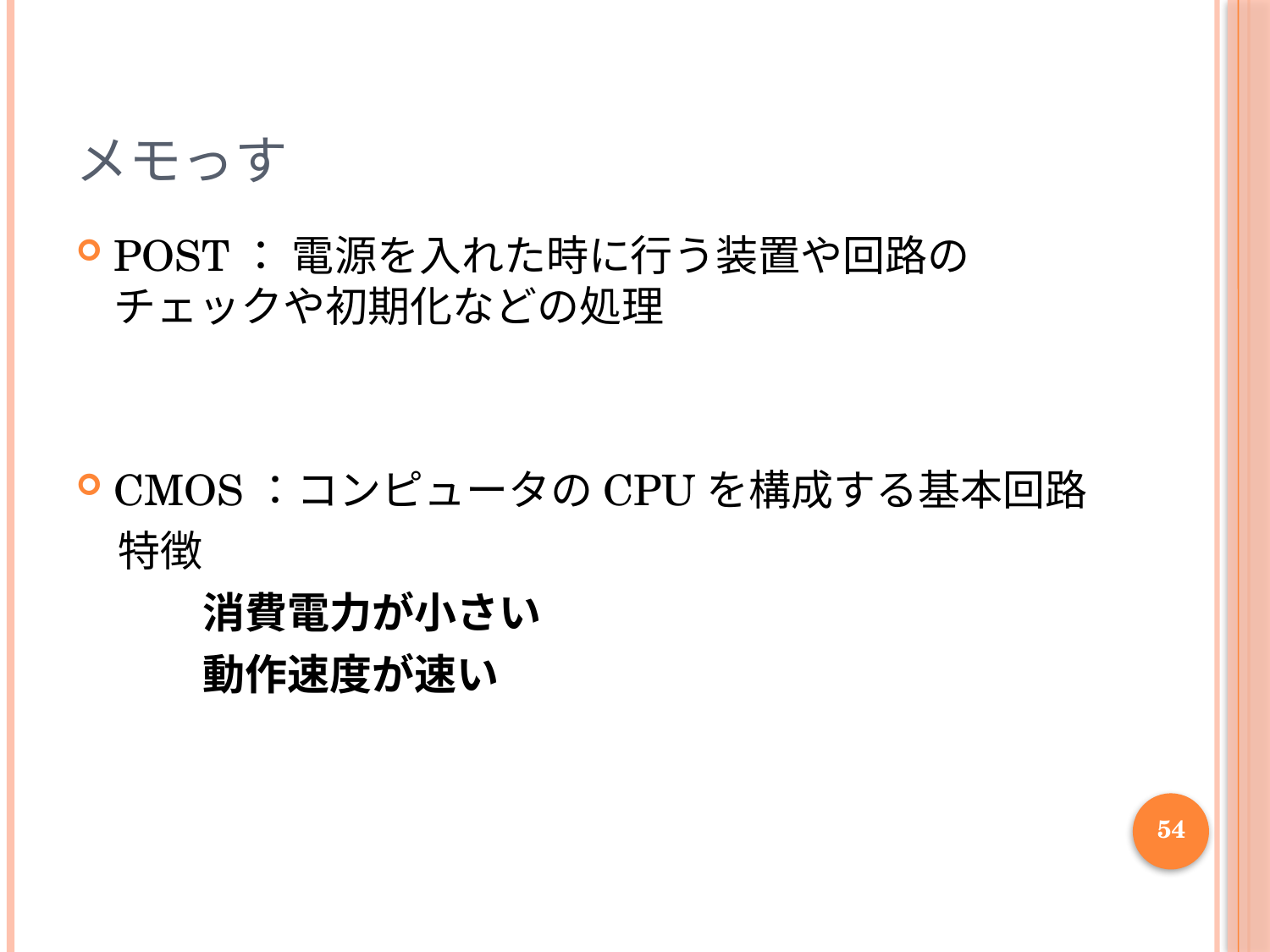

# メモっす
POST： 電源を入れた時に行う装置や回路のチェックや初期化などの処理

CMOS：コンピュータのCPUを構成する基本回路
　特徴
　　　消費電力が小さい
　　　動作速度が速い

54